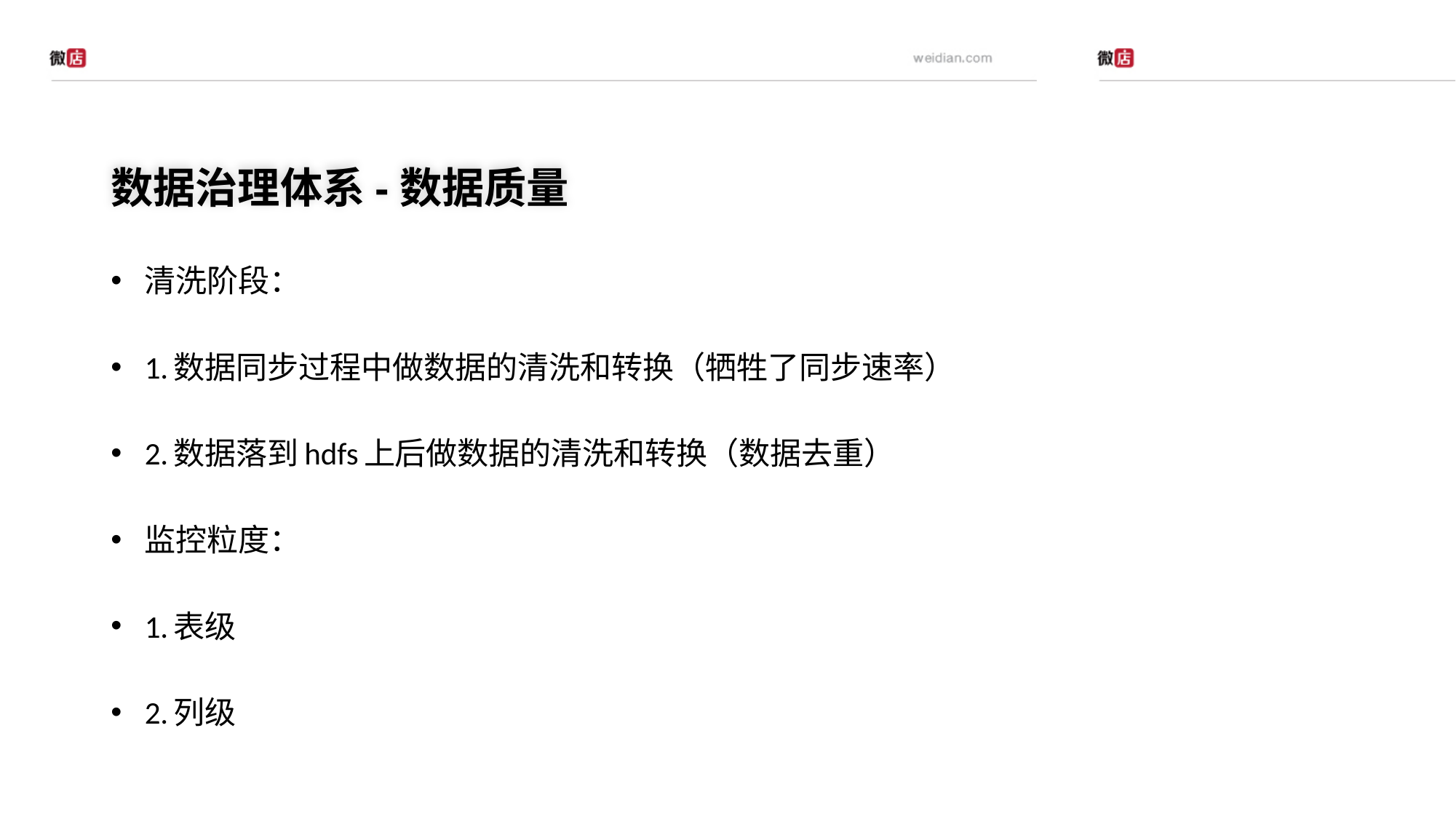

数据治理体系-数据质量
清洗阶段：
1.数据同步过程中做数据的清洗和转换（牺牲了同步速率）
2.数据落到hdfs上后做数据的清洗和转换（数据去重）
监控粒度：
1.表级
2.列级